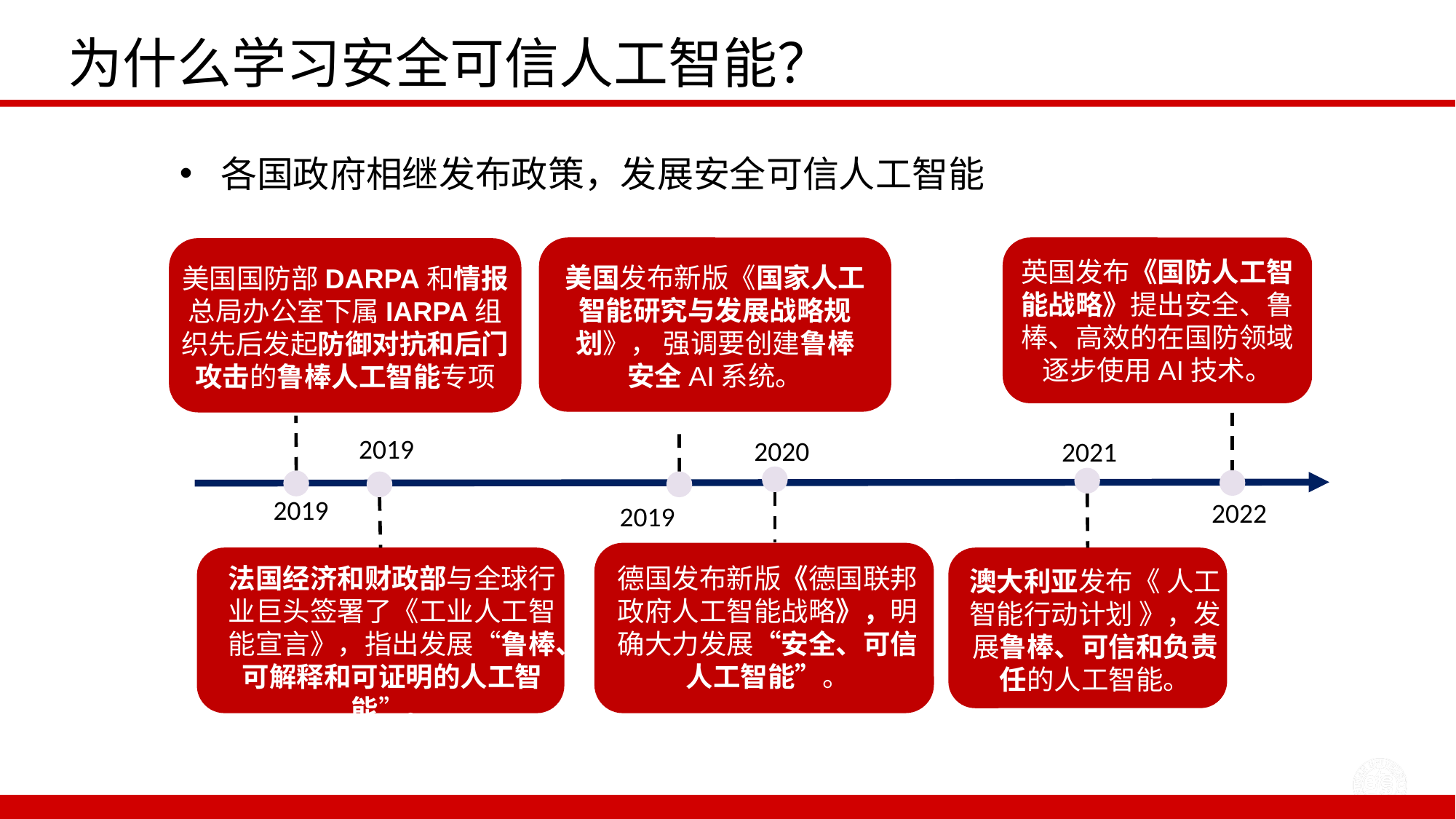

# 为什么学习安全可信人工智能？
各国政府相继发布政策，发展安全可信人工智能

英国发布《国防人工智能战略》提出安全、鲁棒、高效的在国防领域逐步使用AI技术。
美国发布新版《国家人工智能研究与发展战略规划》， 强调要创建鲁棒安全AI系统。
美国国防部DARPA和情报总局办公室下属IARPA组织先后发起防御对抗和后门攻击的鲁棒人工智能专项
2019
2020
2021

2019
2022
2019

法国经济和财政部与全球行业巨头签署了《工业人工智能宣言》，指出发展“鲁棒、可解释和可证明的人工智能”。
德国发布新版《德国联邦政府人工智能战略》，明确大力发展“安全、可信人工智能”。
澳大利亚发布《 人工智能行动计划 》，发展鲁棒、可信和负责任的人工智能。